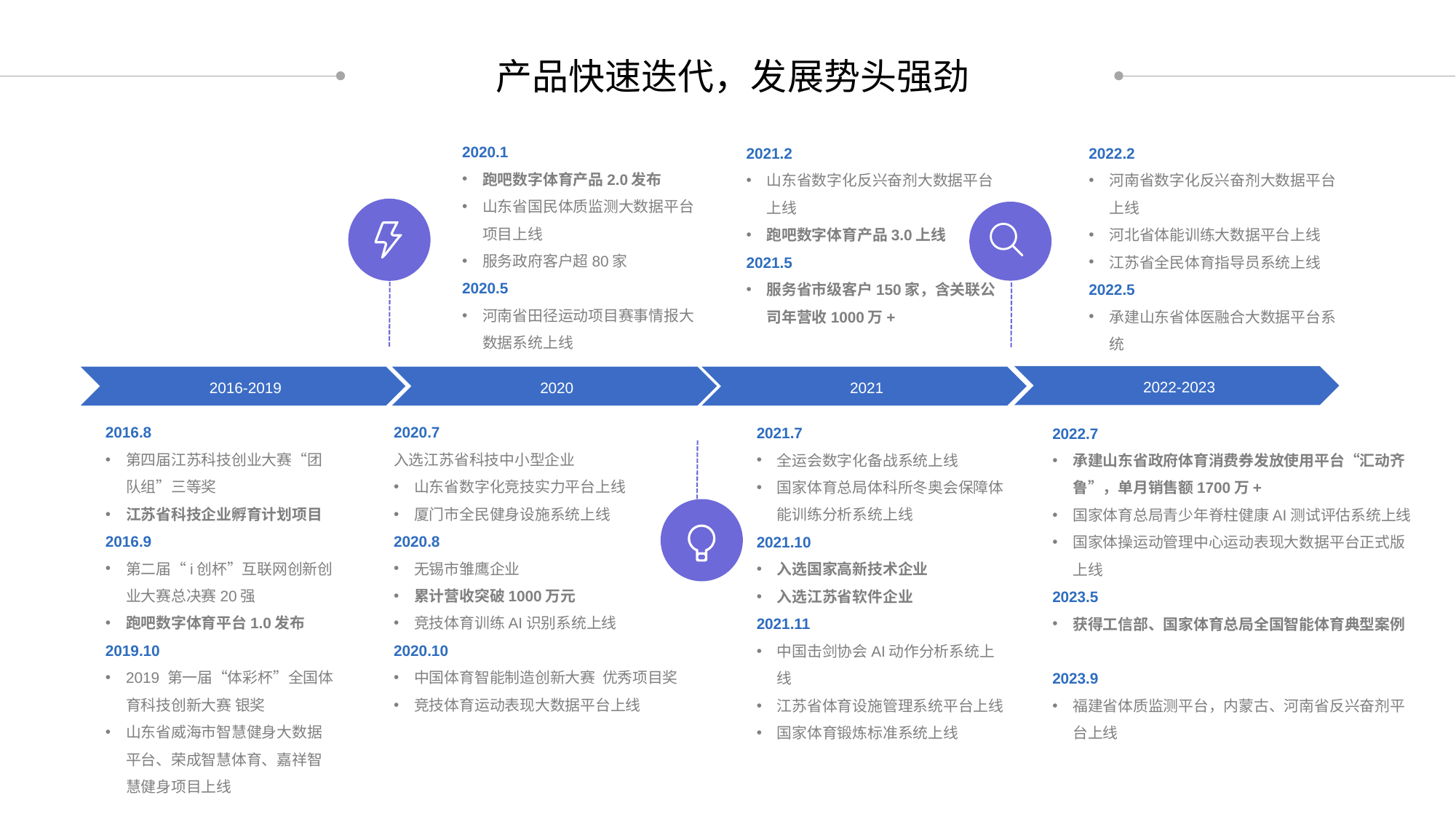

产品快速迭代，发展势头强劲
2020.1
跑吧数字体育产品2.0发布
山东省国民体质监测大数据平台项目上线
服务政府客户超80家
2020.5
河南省田径运动项目赛事情报大数据系统上线
2021.2
山东省数字化反兴奋剂大数据平台上线
跑吧数字体育产品3.0上线
2021.5
服务省市级客户150家，含关联公司年营收1000万+
2022.2
河南省数字化反兴奋剂大数据平台上线
河北省体能训练大数据平台上线
江苏省全民体育指导员系统上线
2022.5
承建山东省体医融合大数据平台系统

2022-2023

2016-2019

2020

2021
2016.8
第四届江苏科技创业大赛“团队组”三等奖
江苏省科技企业孵育计划项目
2016.9
第二届“i创杯”互联网创新创业大赛总决赛20强
跑吧数字体育平台1.0发布
2019.10
2019 第一届“体彩杯”全国体育科技创新大赛 银奖
山东省威海市智慧健身大数据平台、荣成智慧体育、嘉祥智慧健身项目上线
2020.7
入选江苏省科技中小型企业
山东省数字化竞技实力平台上线
厦门市全民健身设施系统上线
2020.8
无锡市雏鹰企业
累计营收突破1000万元
竞技体育训练AI识别系统上线
2020.10
中国体育智能制造创新大赛  优秀项目奖
竞技体育运动表现大数据平台上线

2021.7
全运会数字化备战系统上线
国家体育总局体科所冬奥会保障体能训练分析系统上线
2021.10
入选国家高新技术企业
入选江苏省软件企业
2021.11
中国击剑协会AI动作分析系统上线
江苏省体育设施管理系统平台上线
国家体育锻炼标准系统上线
2022.7
承建山东省政府体育消费券发放使用平台“汇动齐鲁”，单月销售额1700万+
国家体育总局青少年脊柱健康AI测试评估系统上线
国家体操运动管理中心运动表现大数据平台正式版上线
2023.5
获得工信部、国家体育总局全国智能体育典型案例

2023.9
福建省体质监测平台，内蒙古、河南省反兴奋剂平台上线